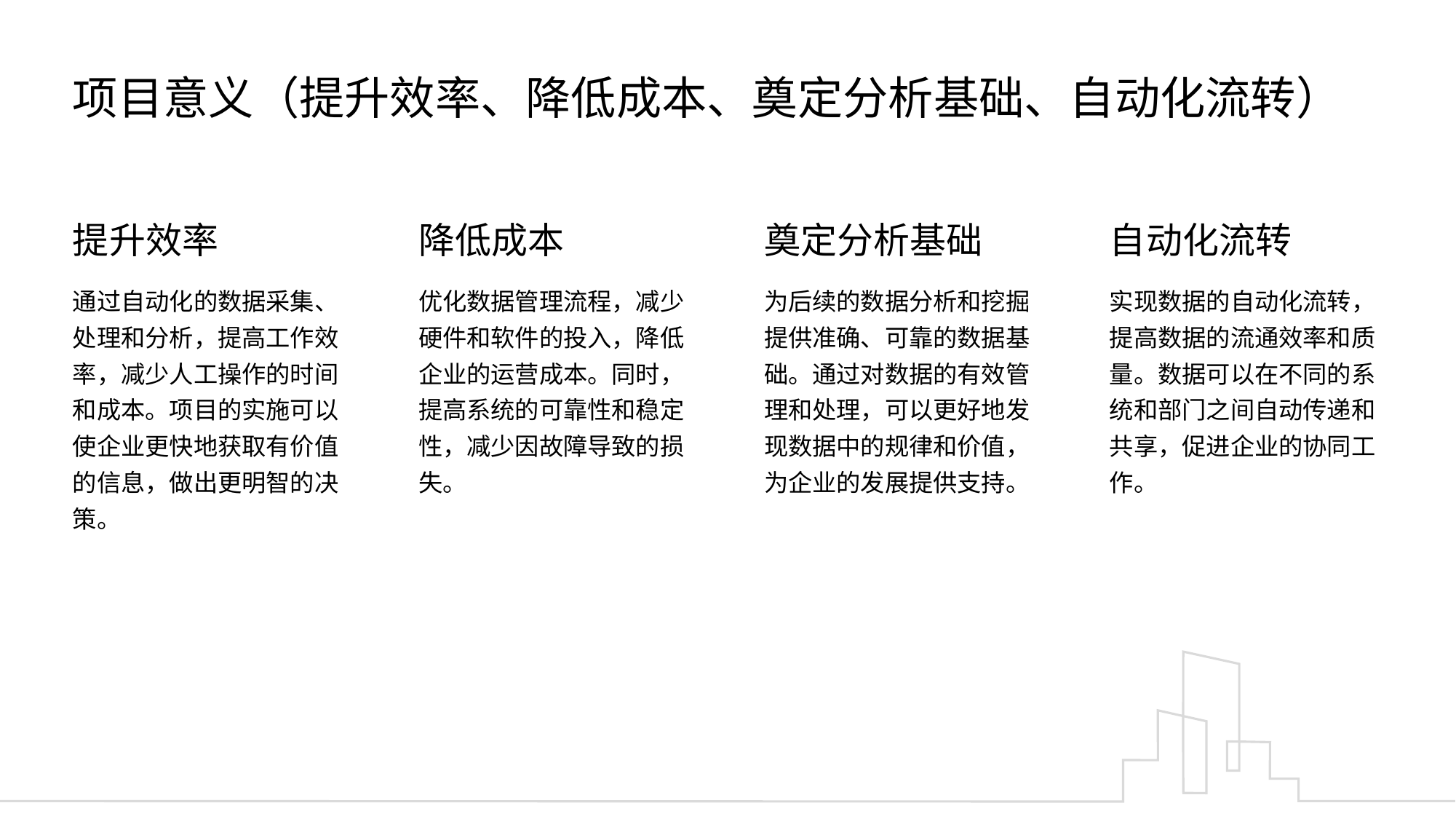

项目意义（提升效率、降低成本、奠定分析基础、自动化流转）
提升效率
降低成本
奠定分析基础
自动化流转
通过自动化的数据采集、处理和分析，提高工作效率，减少人工操作的时间和成本。项目的实施可以使企业更快地获取有价值的信息，做出更明智的决策。
优化数据管理流程，减少硬件和软件的投入，降低企业的运营成本。同时，提高系统的可靠性和稳定性，减少因故障导致的损失。
为后续的数据分析和挖掘提供准确、可靠的数据基础。通过对数据的有效管理和处理，可以更好地发现数据中的规律和价值，为企业的发展提供支持。
实现数据的自动化流转，提高数据的流通效率和质量。数据可以在不同的系统和部门之间自动传递和共享，促进企业的协同工作。